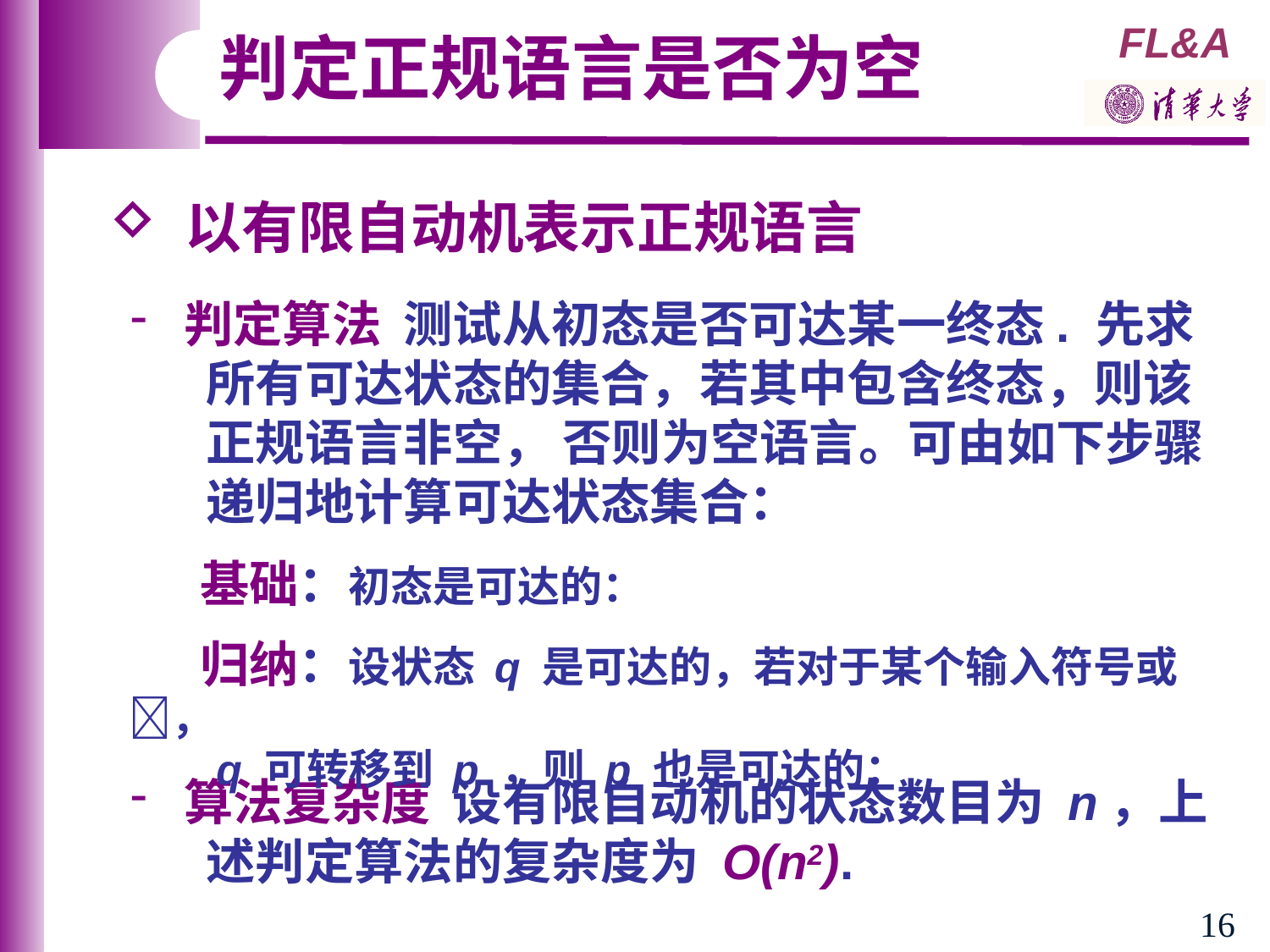

判定正规语言是否为空
 以有限自动机表示正规语言
 判定算法  测试从初态是否可达某一终态. 先求
   所有可达状态的集合，若其中包含终态，则该
   正规语言非空， 否则为空语言。可由如下步骤
   递归地计算可达状态集合：
　   基础：初态是可达的：
　   归纳：设状态 q 是可达的，若对于某个输入符号或 ε，
  q 可转移到 p ，则 p 也是可达的：
 算法复杂度  设有限自动机的状态数目为 n，上
   述判定算法的复杂度为 O(n2).
16